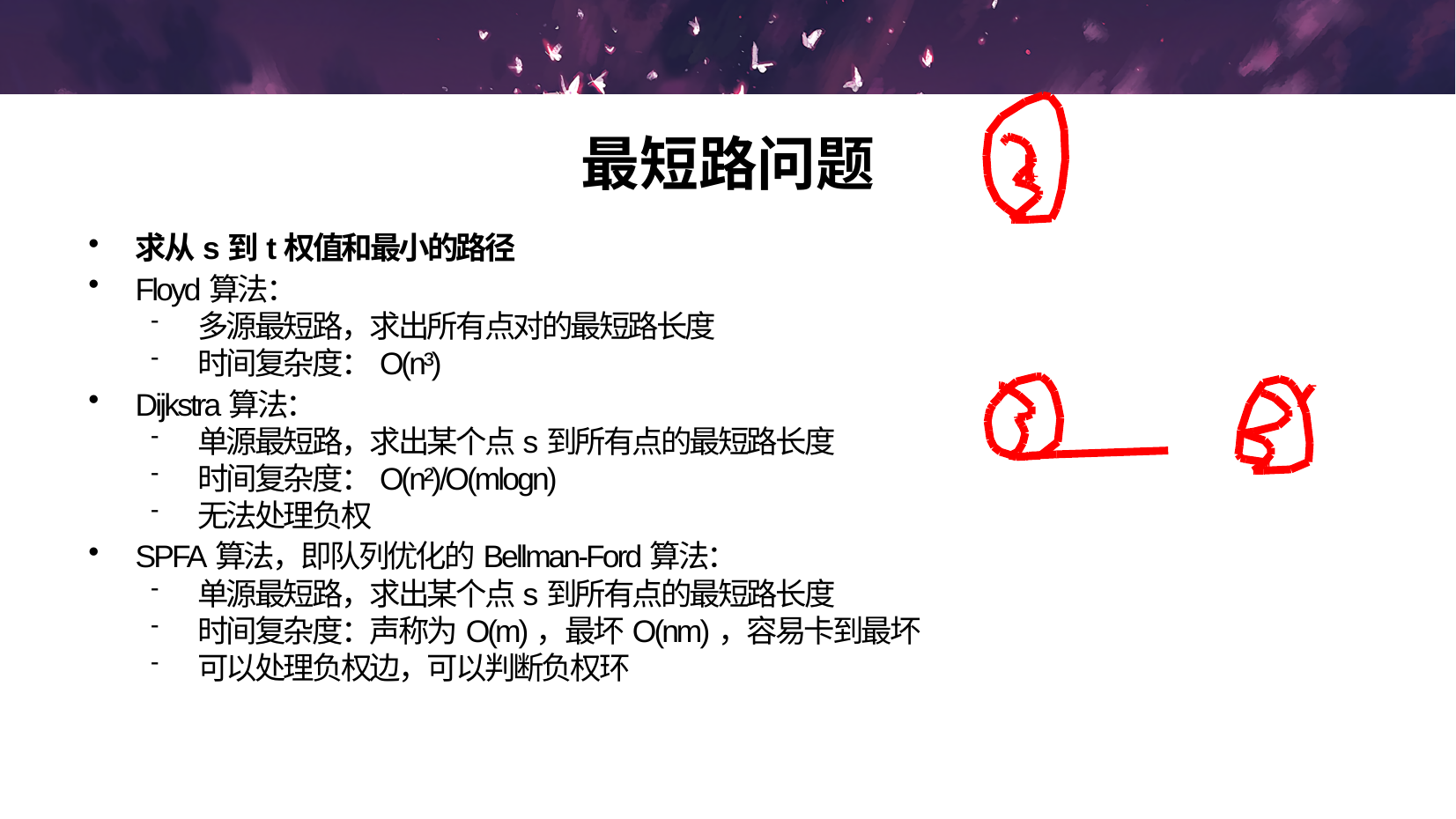

最短路问题

求从s到t权值和最小的路径
Floyd算法：
多源最短路，求出所有点对的最短路长度
时间复杂度：O(n³)
Dijkstra算法：
单源最短路，求出某个点s到所有点的最短路长度
时间复杂度：O(n²)/O(mlogn)
无法处理负权
SPFA算法，即队列优化的Bellman-Ford算法：
单源最短路，求出某个点s到所有点的最短路长度
时间复杂度：声称为O(m)，最坏O(nm)，容易卡到最坏
可以处理负权边，可以判断负权环